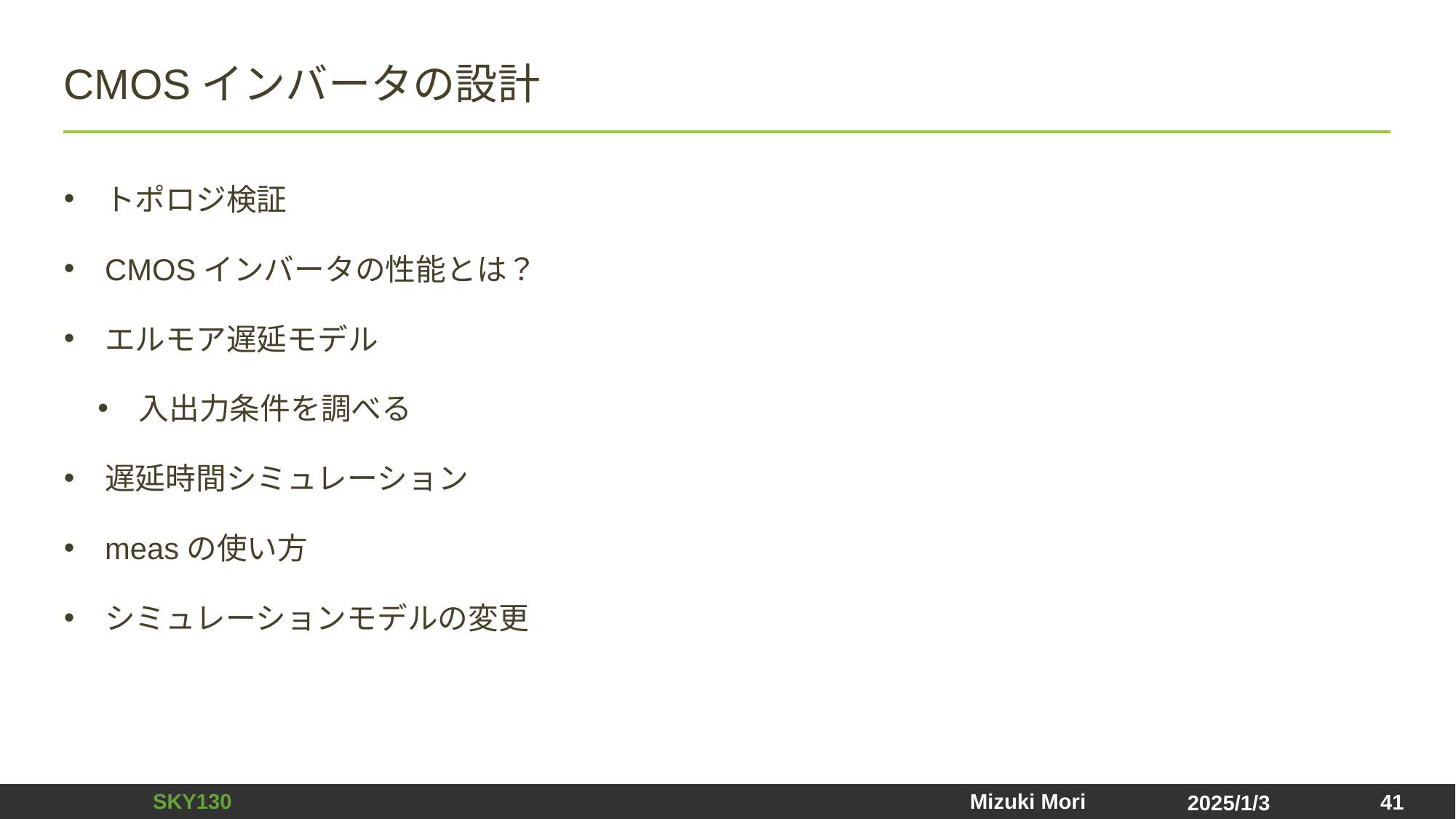

# CMOSインバータの設計
トポロジ検証
CMOSインバータの性能とは？
エルモア遅延モデル
入出力条件を調べる
遅延時間シミュレーション
measの使い方
シミュレーションモデルの変更
41
2025/1/3